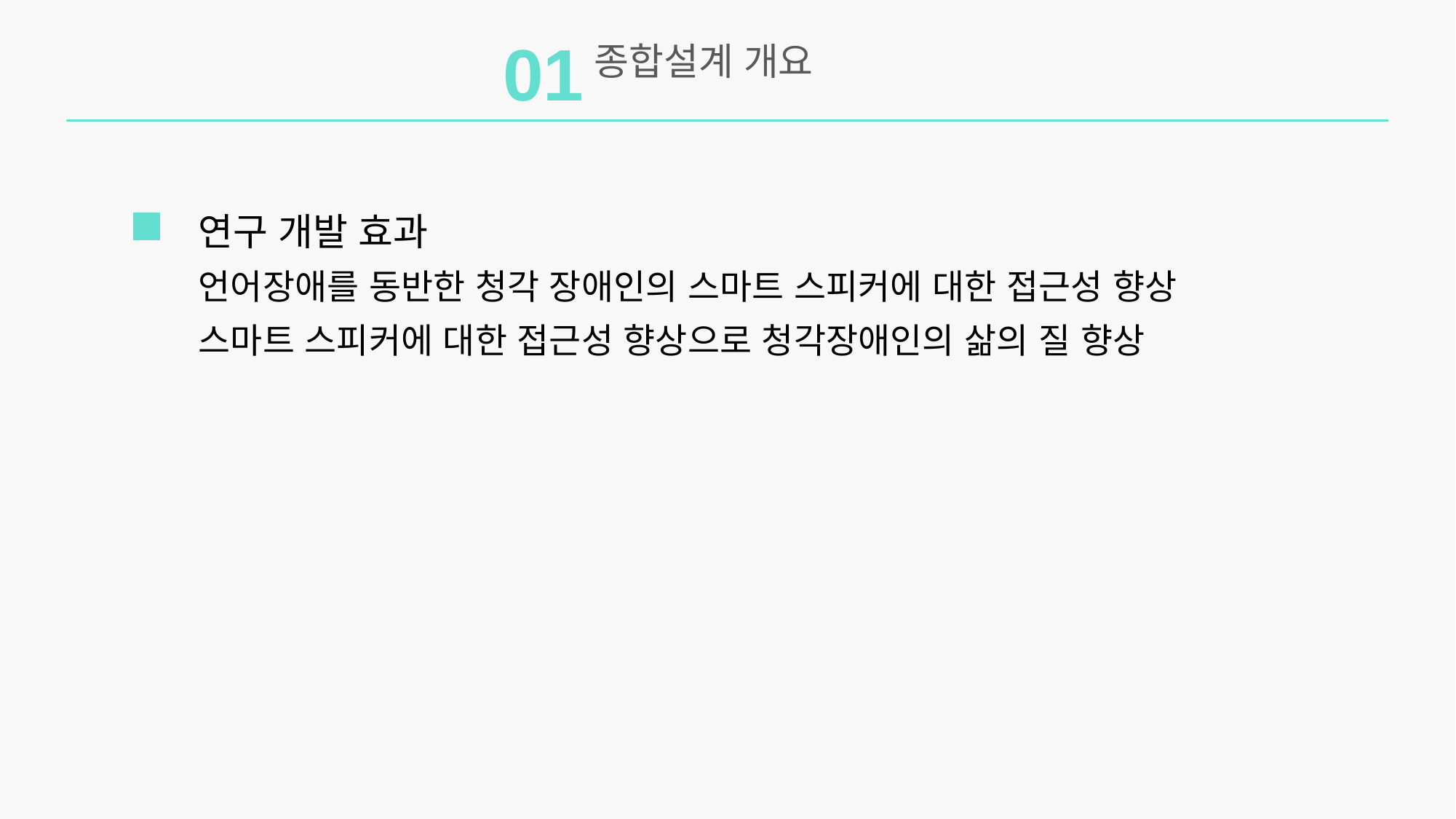

01
종합설계 개요

연구 개발 효과

언어장애를 동반한 청각 장애인의 스마트 스피커에 대한 접근성 향상
스마트 스피커에 대한 접근성 향상으로 청각장애인의 삶의 질 향상